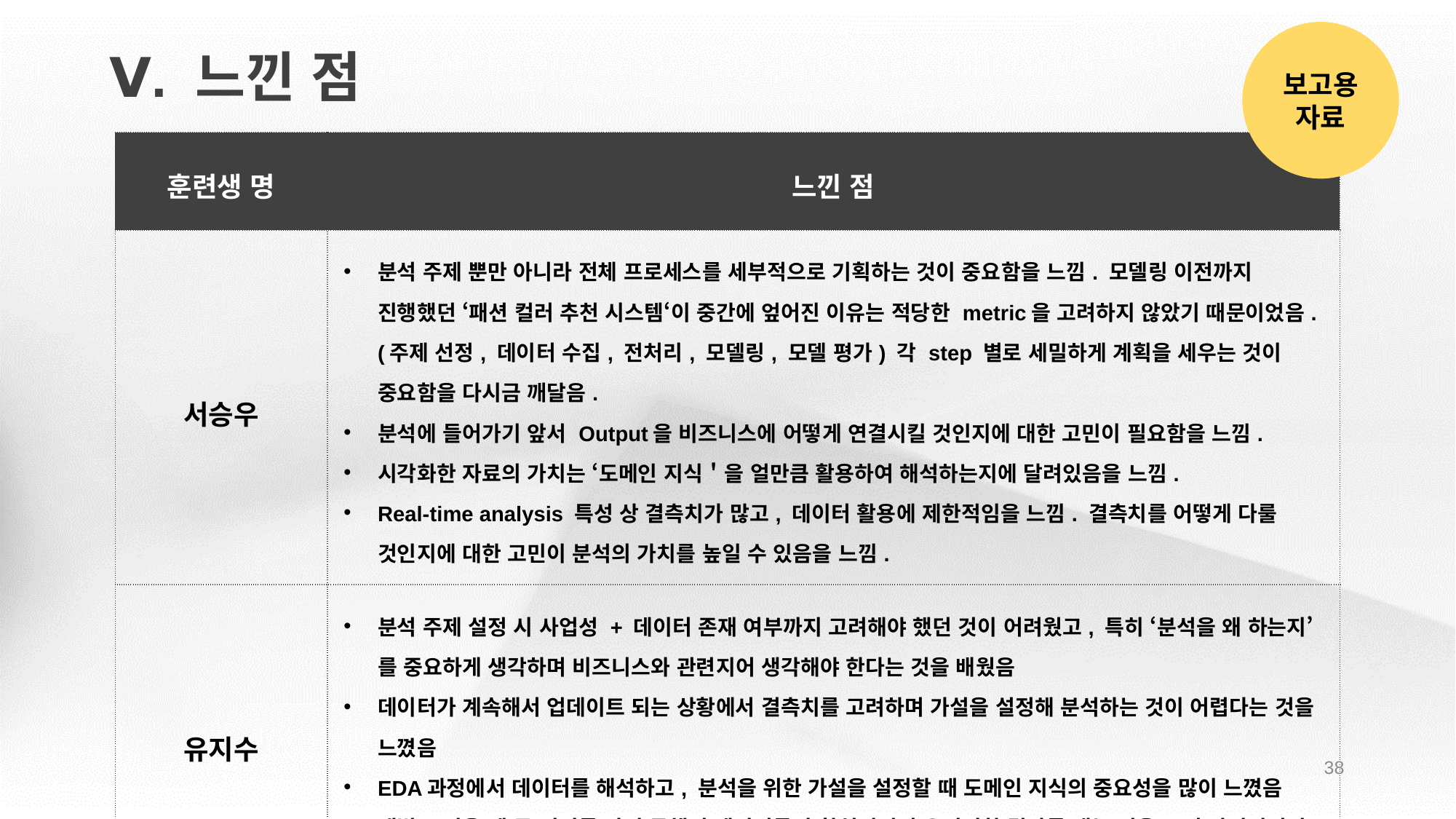

보고용
자료
Ⅴ. 느낀 점
| 훈련생 명 | 느낀 점 |
| --- | --- |
| 서승우 | 분석 주제 뿐만 아니라 전체 프로세스를 세부적으로 기획하는 것이 중요함을 느낌. 모델링 이전까지 진행했던 ‘패션 컬러 추천 시스템‘이 중간에 엎어진 이유는 적당한 metric을 고려하지 않았기 때문이었음. (주제 선정, 데이터 수집, 전처리, 모델링, 모델 평가) 각 step 별로 세밀하게 계획을 세우는 것이 중요함을 다시금 깨달음. 분석에 들어가기 앞서 Output을 비즈니스에 어떻게 연결시킬 것인지에 대한 고민이 필요함을 느낌. 시각화한 자료의 가치는 ‘도메인 지식＇을 얼만큼 활용하여 해석하는지에 달려있음을 느낌. Real-time analysis 특성 상 결측치가 많고, 데이터 활용에 제한적임을 느낌. 결측치를 어떻게 다룰 것인지에 대한 고민이 분석의 가치를 높일 수 있음을 느낌. |
| 유지수 | 분석 주제 설정 시 사업성 + 데이터 존재 여부까지 고려해야 했던 것이 어려웠고, 특히 ‘분석을 왜 하는지’를 중요하게 생각하며 비즈니스와 관련지어 생각해야 한다는 것을 배웠음 데이터가 계속해서 업데이트 되는 상황에서 결측치를 고려하며 가설을 설정해 분석하는 것이 어렵다는 것을 느꼈음 EDA과정에서 데이터를 해석하고, 분석을 위한 가설을 설정할 때 도메인 지식의 중요성을 많이 느꼈음 개별로 있을 땐 큰 의미를 갖지 못했던 데이터들이 합쳐지면서 유의미한 결과를 내는 것을 보며 아이디어의 중요성을 느꼈음 |
38